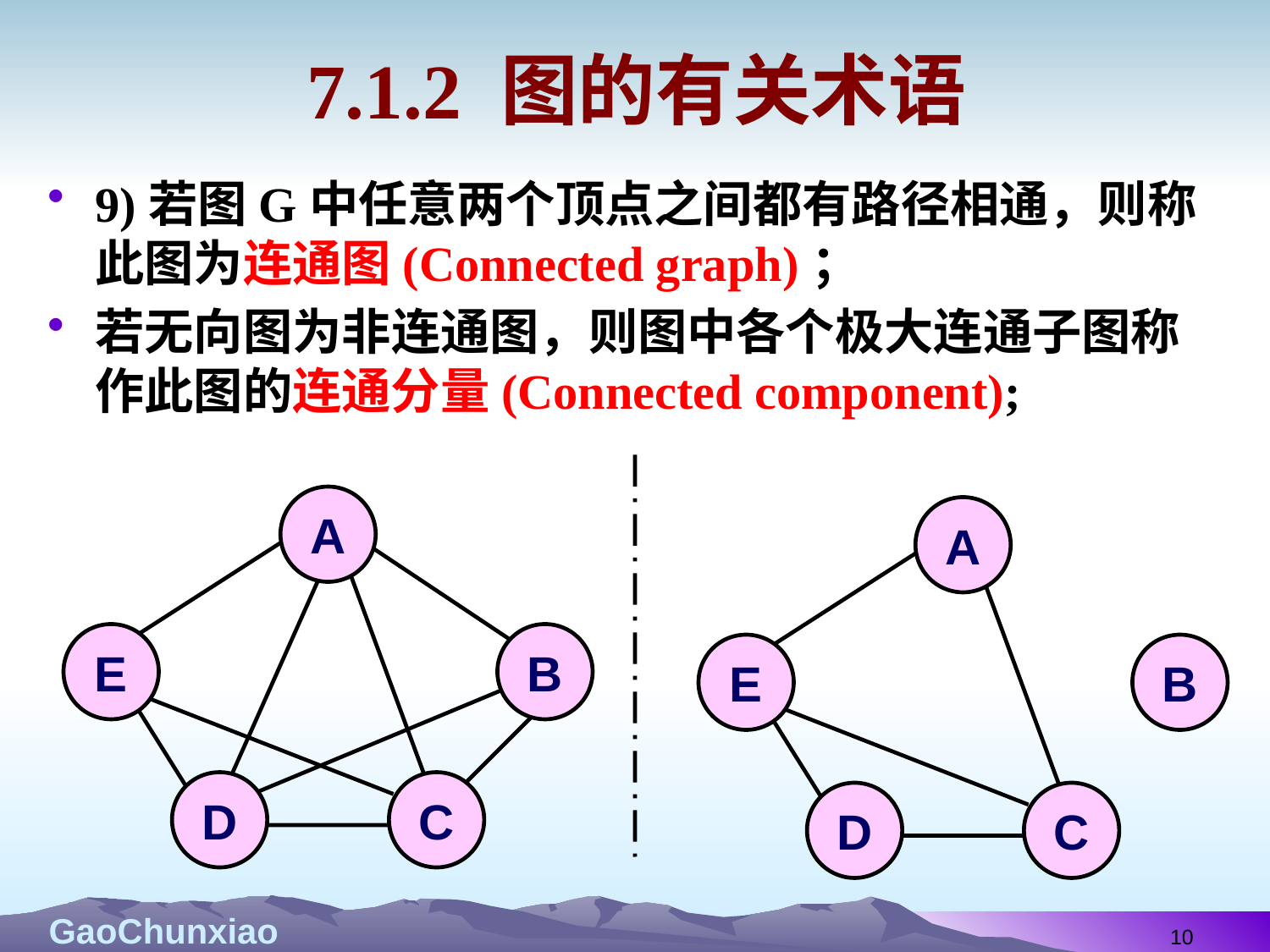

# 7.1.2 图的有关术语
9)若图G中任意两个顶点之间都有路径相通，则称此图为连通图(Connected graph)；
若无向图为非连通图，则图中各个极大连通子图称作此图的连通分量(Connected component);

A

E
B

D
C

A

E
B

D
C

10